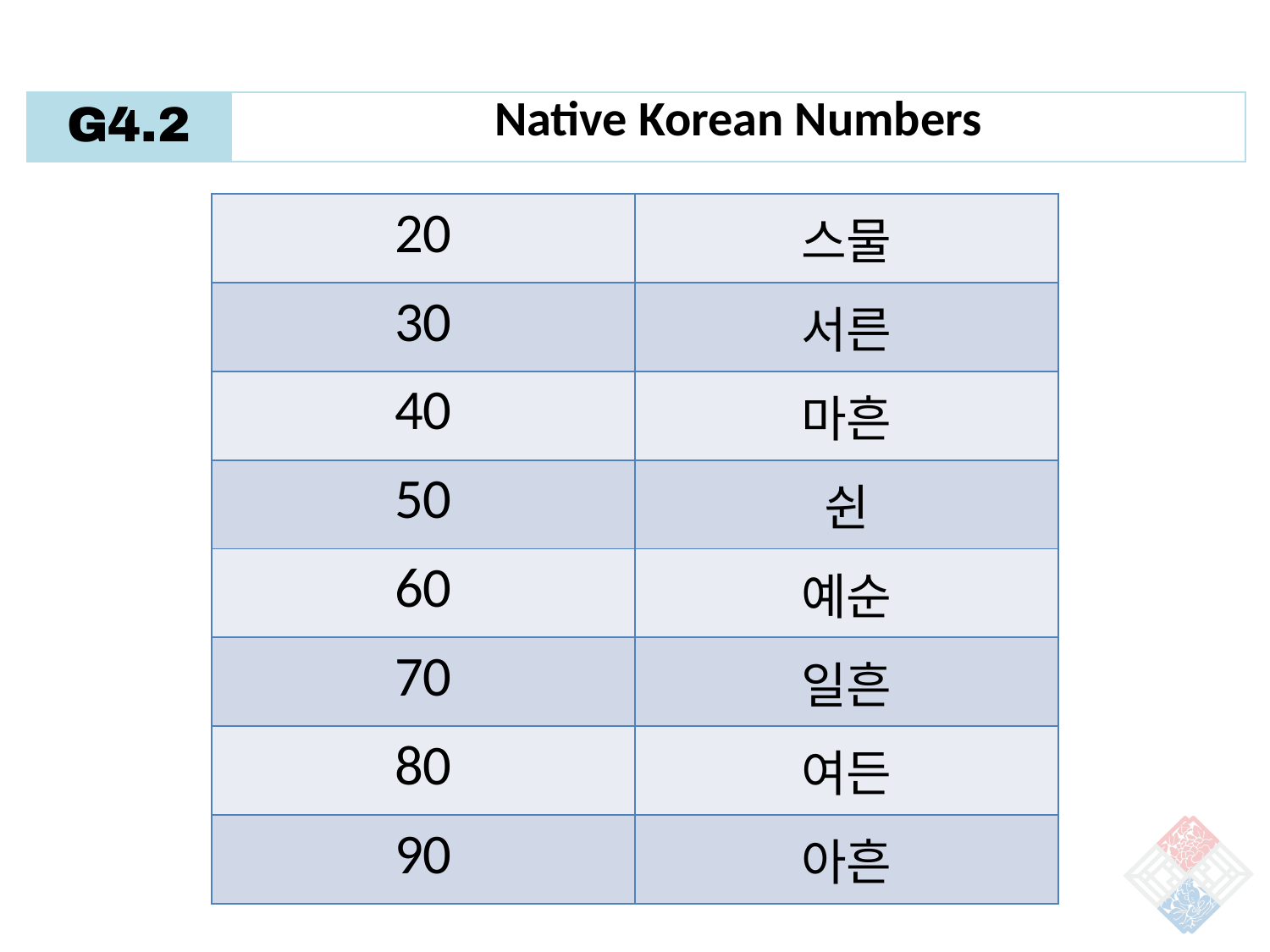

| G4.2 | Native Korean Numbers |
| --- | --- |
| 20 | 스물 |
| --- | --- |
| 30 | 서른 |
| 40 | 마흔 |
| 50 | 쉰 |
| 60 | 예순 |
| 70 | 일흔 |
| 80 | 여든 |
| 90 | 아흔 |